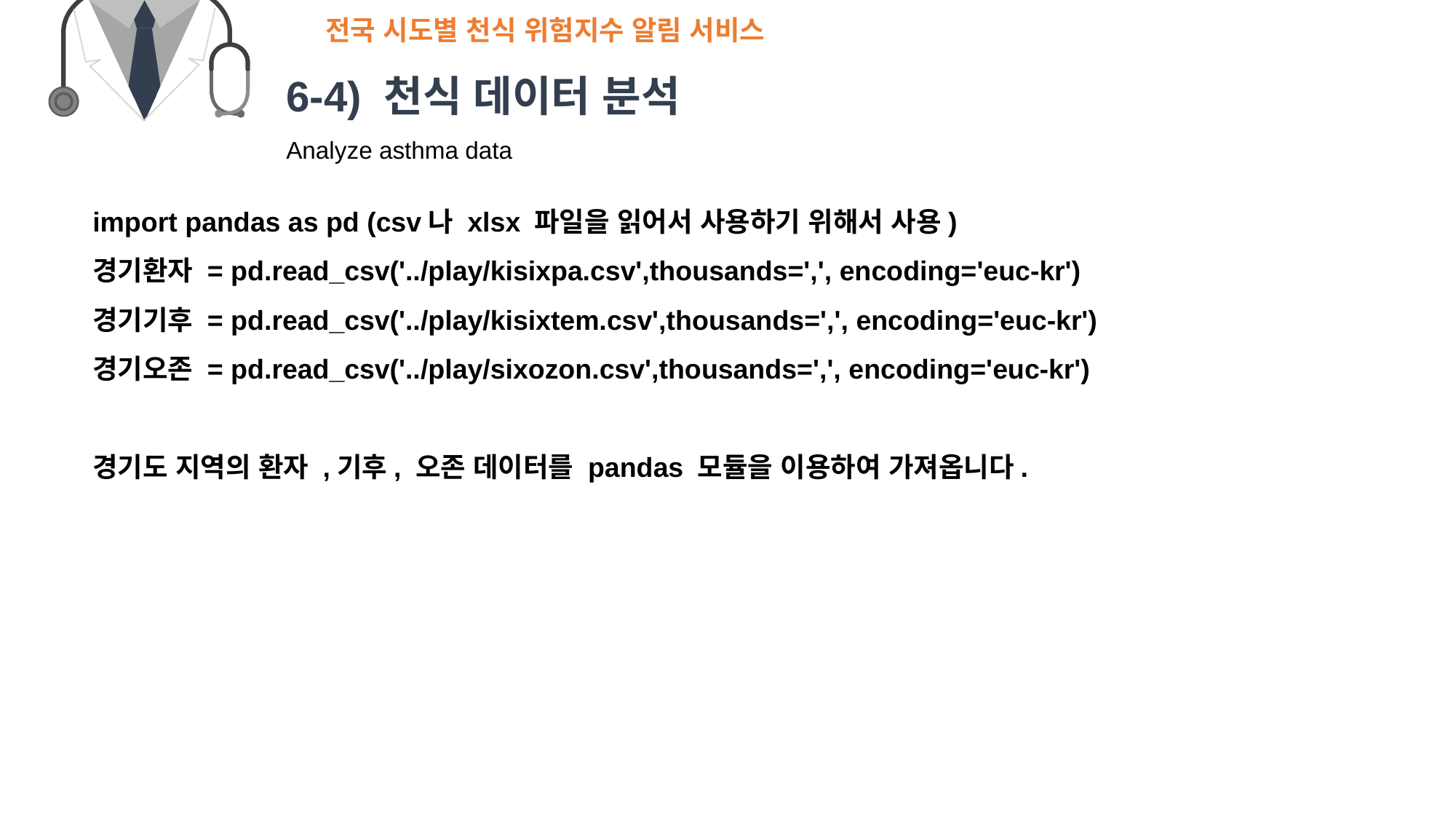

전국 시도별 천식 위험지수 알림 서비스
6-4) 천식 데이터 분석
Analyze asthma data
import pandas as pd (csv나 xlsx 파일을 읽어서 사용하기 위해서 사용)
경기환자 = pd.read_csv('../play/kisixpa.csv',thousands=',', encoding='euc-kr')
경기기후 = pd.read_csv('../play/kisixtem.csv',thousands=',', encoding='euc-kr')
경기오존 = pd.read_csv('../play/sixozon.csv',thousands=',', encoding='euc-kr')

경기도 지역의 환자 ,기후, 오존 데이터를 pandas 모듈을 이용하여 가져옵니다.